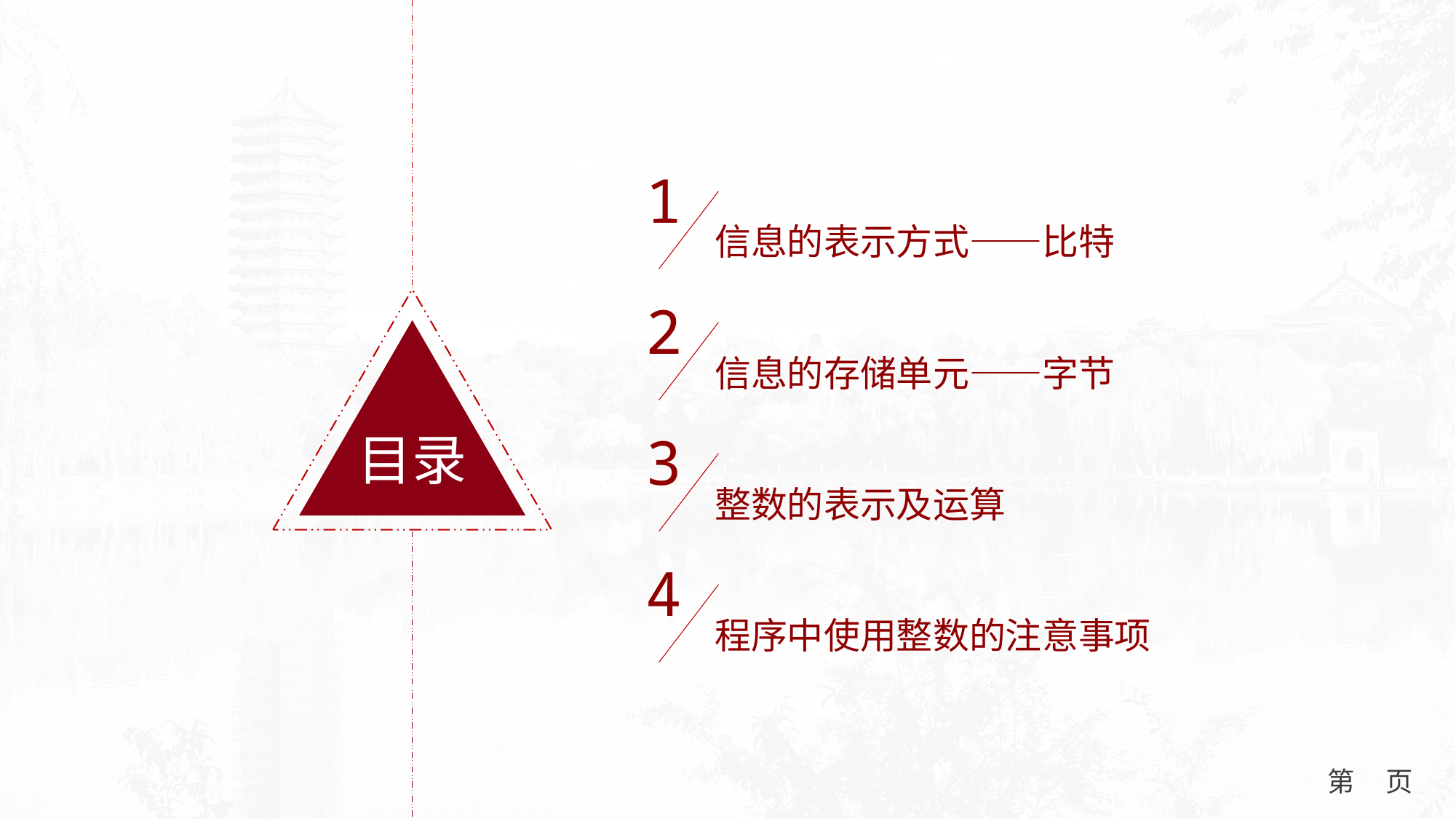

1
信息的表示方式——比特
2

目录
信息的存储单元——字节
3
整数的表示及运算
4
程序中使用整数的注意事项
2